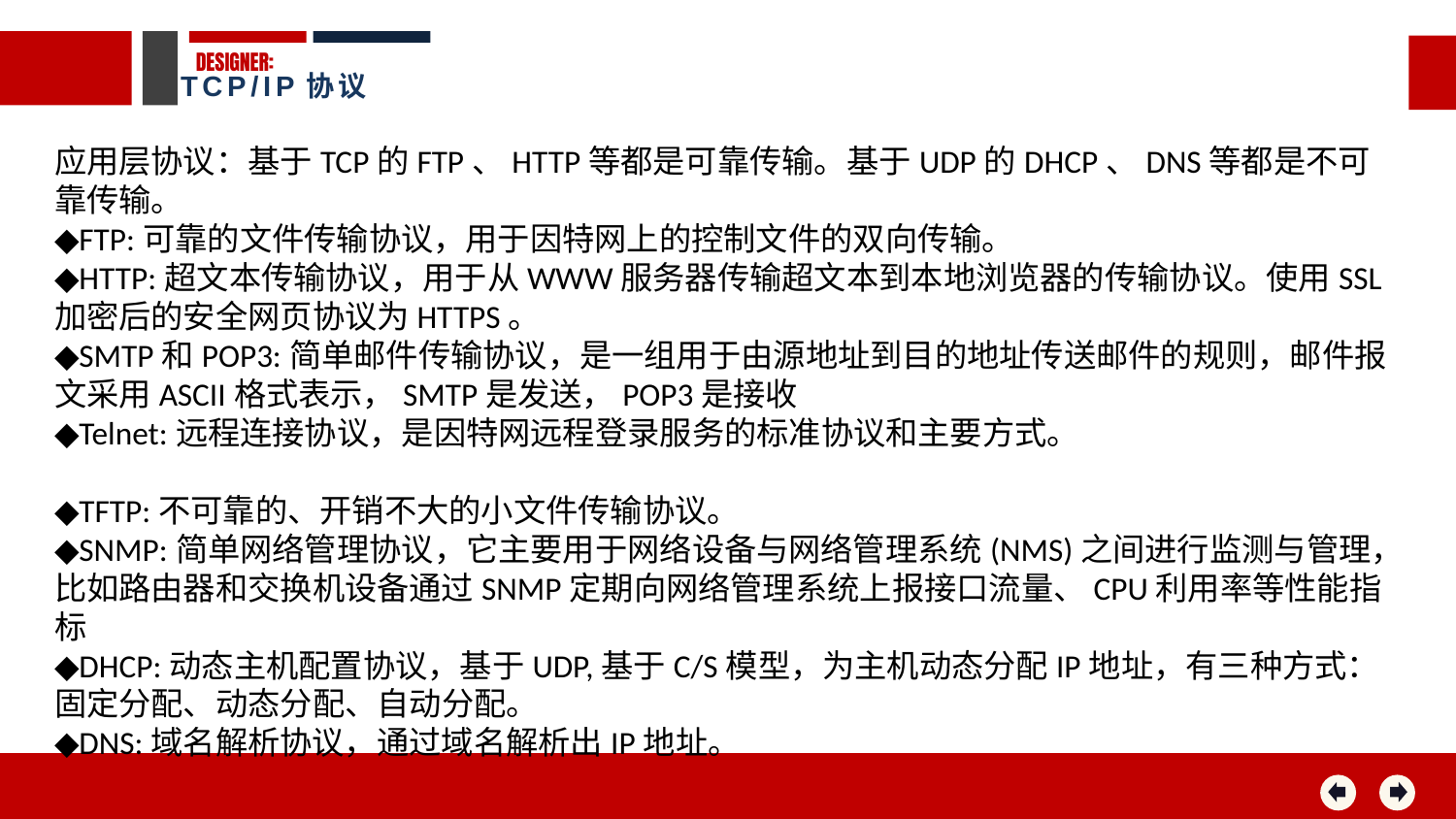

DESIGNER:
TCP/IP协议
应用层协议：基于TCP的FTP、HTTP等都是可靠传输。基于UDP的DHCP、DNS等都是不可靠传输。
◆FTP:可靠的文件传输协议，用于因特网上的控制文件的双向传输。
◆HTTP:超文本传输协议，用于从WWW服务器传输超文本到本地浏览器的传输协议。使用SSL加密后的安全网页协议为HTTPS。
◆SMTP和POP3:简单邮件传输协议，是一组用于由源地址到目的地址传送邮件的规则，邮件报文采用ASCII格式表示，SMTP是发送，POP3是接收
◆Telnet:远程连接协议，是因特网远程登录服务的标准协议和主要方式。

◆TFTP:不可靠的、开销不大的小文件传输协议。
◆SNMP:简单网络管理协议，它主要用于网络设备与网络管理系统(NMS)之间进行监测与管理，比如路由器和交换机设备通过SNMP定期向网络管理系统上报接口流量、CPU利用率等性能指标
◆DHCP:动态主机配置协议，基于UDP,基于C/S模型，为主机动态分配IP地址，有三种方式：固定分配、动态分配、自动分配。
◆DNS:域名解析协议，通过域名解析出IP地址。